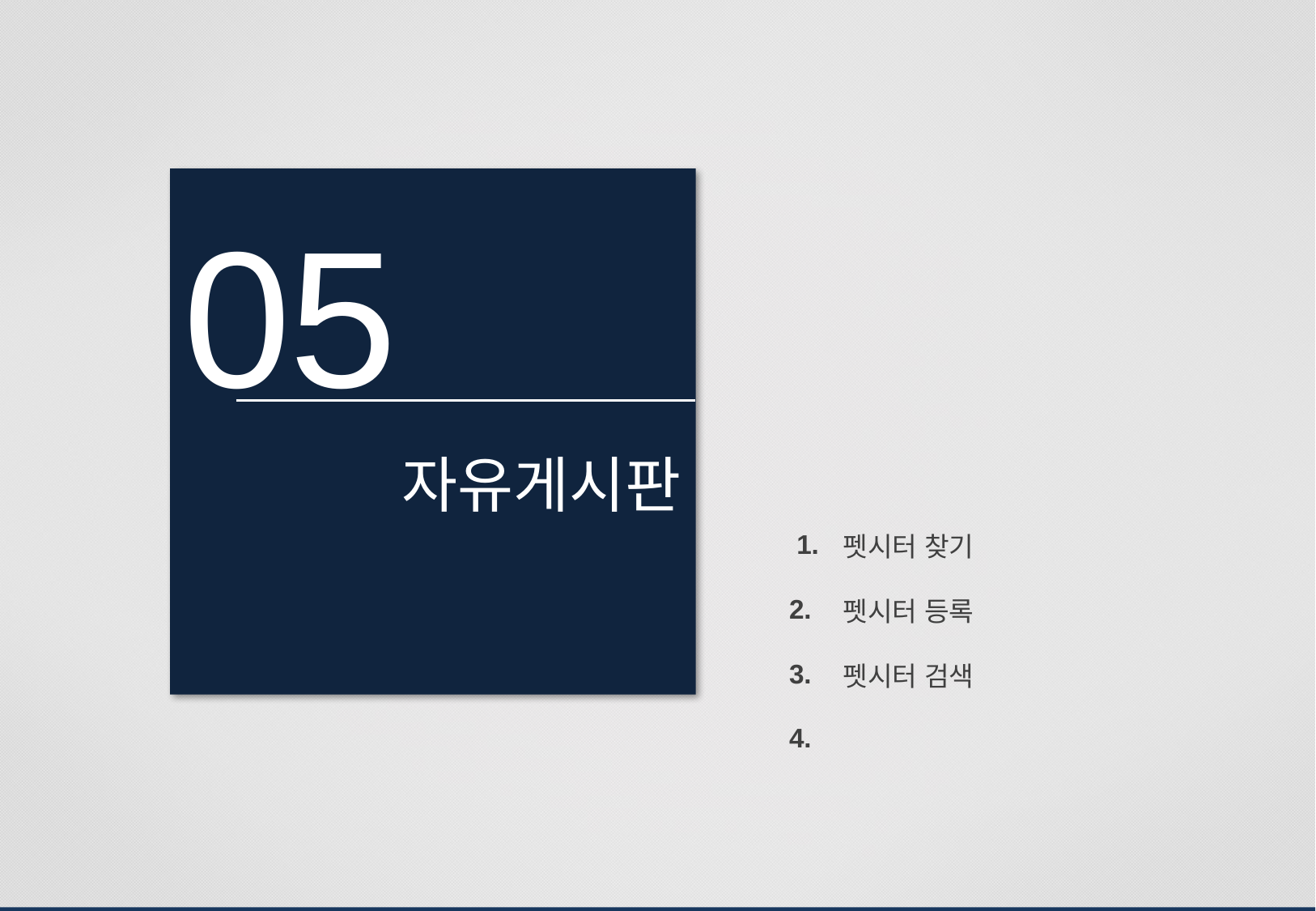

05
자유게시판
| 1. | 펫시터 찾기 |
| --- | --- |
| 2. | 펫시터 등록 |
| 3. | 펫시터 검색 |
| 4. |  |